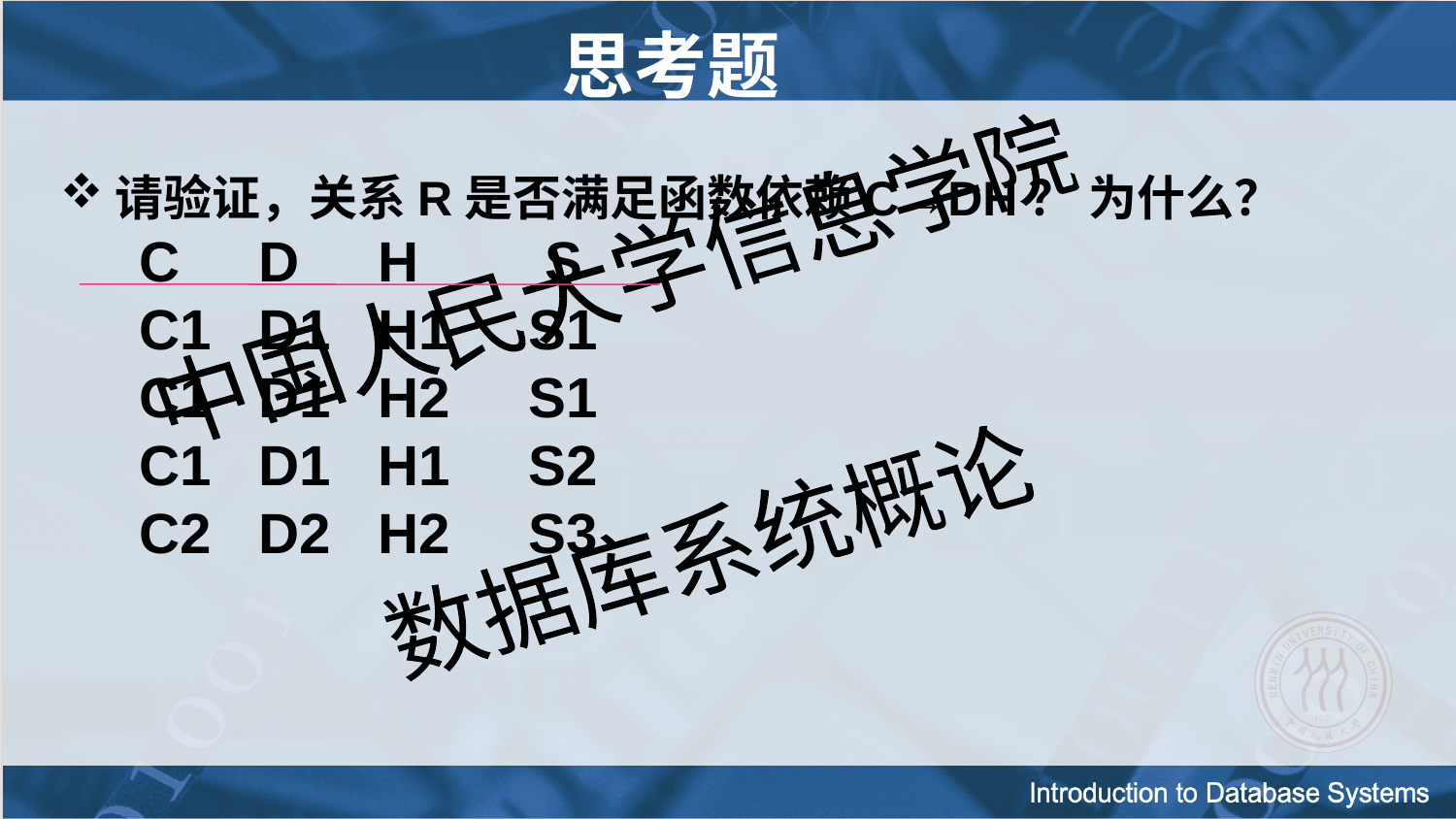

# 思考题
请验证，关系R是否满足函数依赖C→DH？ 为什么？
     C     D     H        S
     C1   D1   H1     S1
     C1   D1   H2     S1
     C1   D1   H1     S2
     C2   D2   H2     S3